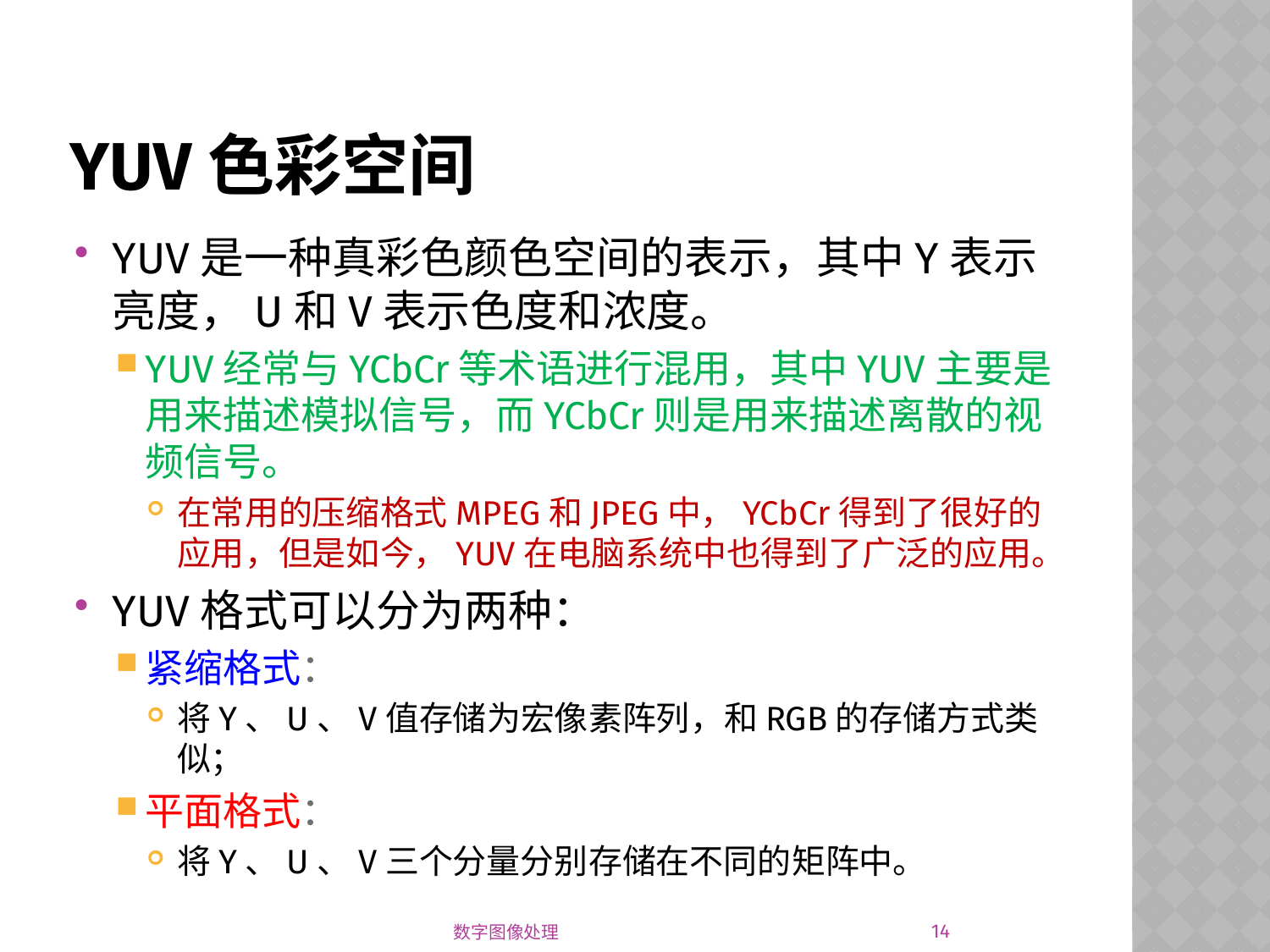

# YUV色彩空间
YUV是一种真彩色颜色空间的表示，其中Y表示亮度，U和V表示色度和浓度。
YUV经常与YCbCr等术语进行混用，其中YUV主要是用来描述模拟信号，而YCbCr则是用来描述离散的视频信号。
在常用的压缩格式MPEG和JPEG中，YCbCr得到了很好的应用，但是如今，YUV在电脑系统中也得到了广泛的应用。
YUV格式可以分为两种：
紧缩格式：
将Y、U、V值存储为宏像素阵列，和RGB的存储方式类似；
平面格式：
将Y、U、V三个分量分别存储在不同的矩阵中。
14
数字图像处理